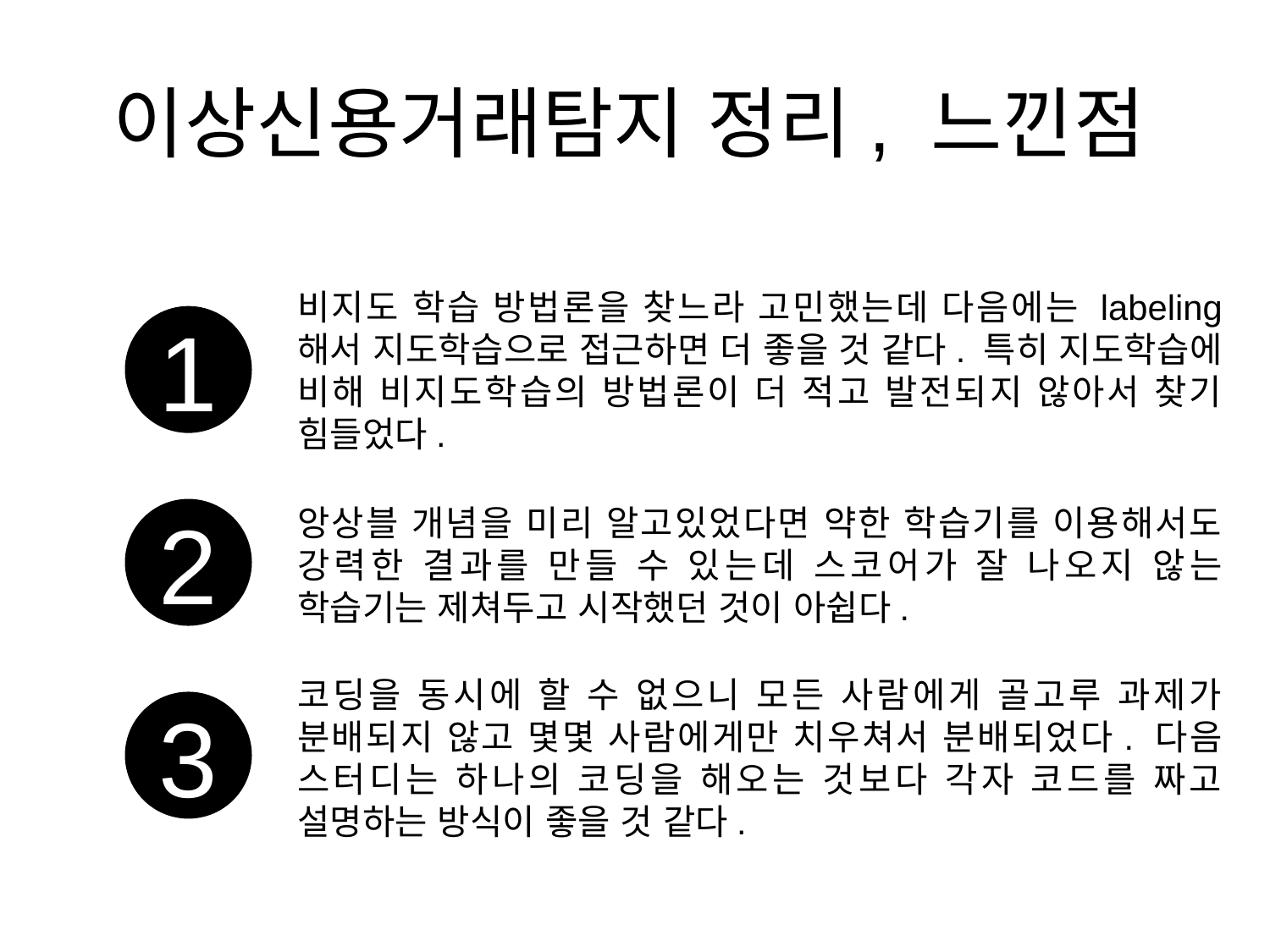

# 이상신용거래탐지 정리, 느낀점
비지도 학습 방법론을 찾느라 고민했는데 다음에는 labeling 해서 지도학습으로 접근하면 더 좋을 것 같다. 특히 지도학습에 비해 비지도학습의 방법론이 더 적고 발전되지 않아서 찾기 힘들었다.
1
2
앙상블 개념을 미리 알고있었다면 약한 학습기를 이용해서도 강력한 결과를 만들 수 있는데 스코어가 잘 나오지 않는 학습기는 제쳐두고 시작했던 것이 아쉽다.
3
코딩을 동시에 할 수 없으니 모든 사람에게 골고루 과제가 분배되지 않고 몇몇 사람에게만 치우쳐서 분배되었다. 다음 스터디는 하나의 코딩을 해오는 것보다 각자 코드를 짜고 설명하는 방식이 좋을 것 같다.